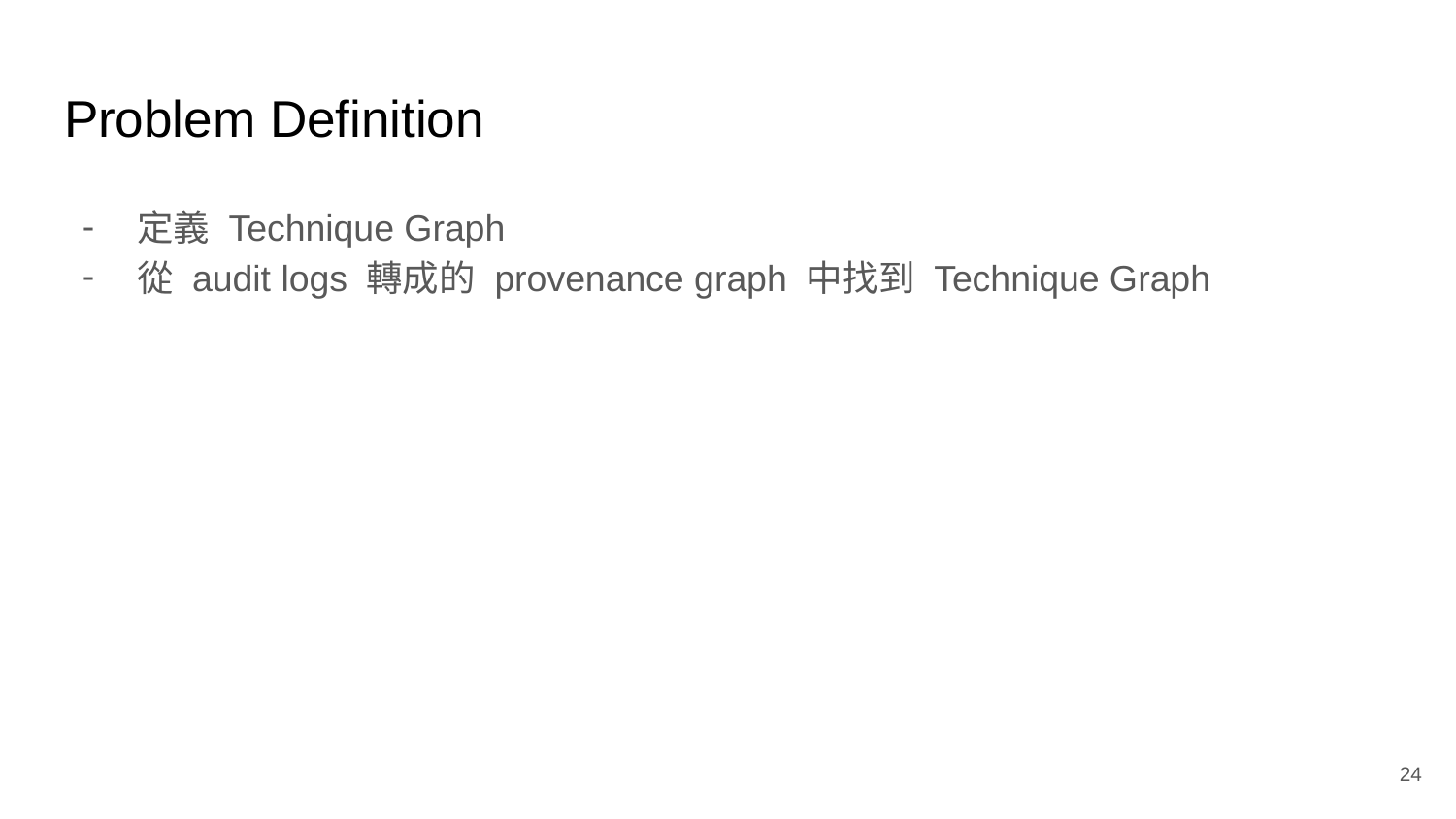

# Problem Definition
定義 Technique Graph
從 audit logs 轉成的 provenance graph 中找到 Technique Graph
24